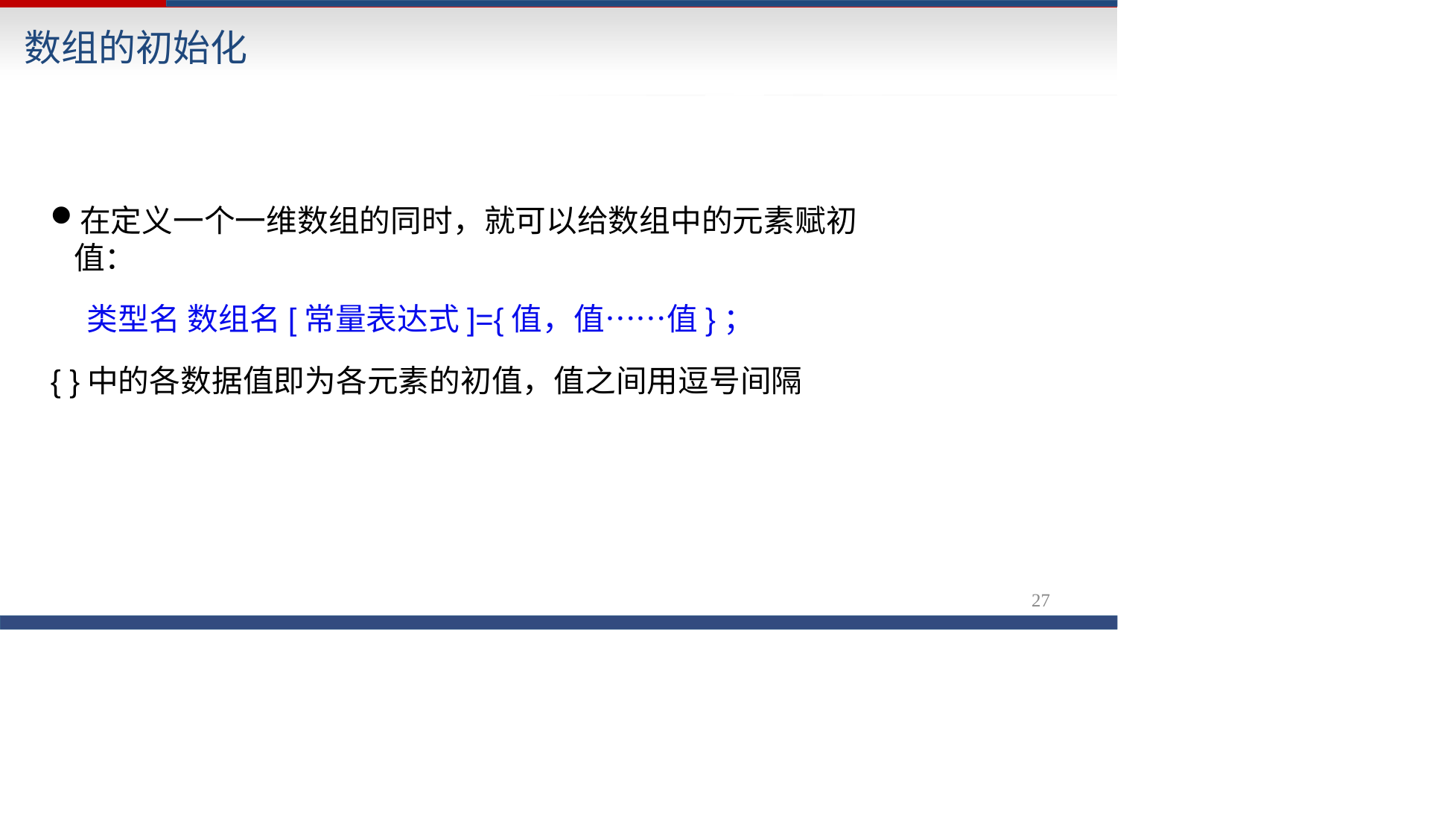

# 数组的初始化
在定义一个一维数组的同时，就可以给数组中的元素赋初值：

类型名 数组名[常量表达式]={值，值……值}；

{ }中的各数据值即为各元素的初值，值之间用逗号间隔
27